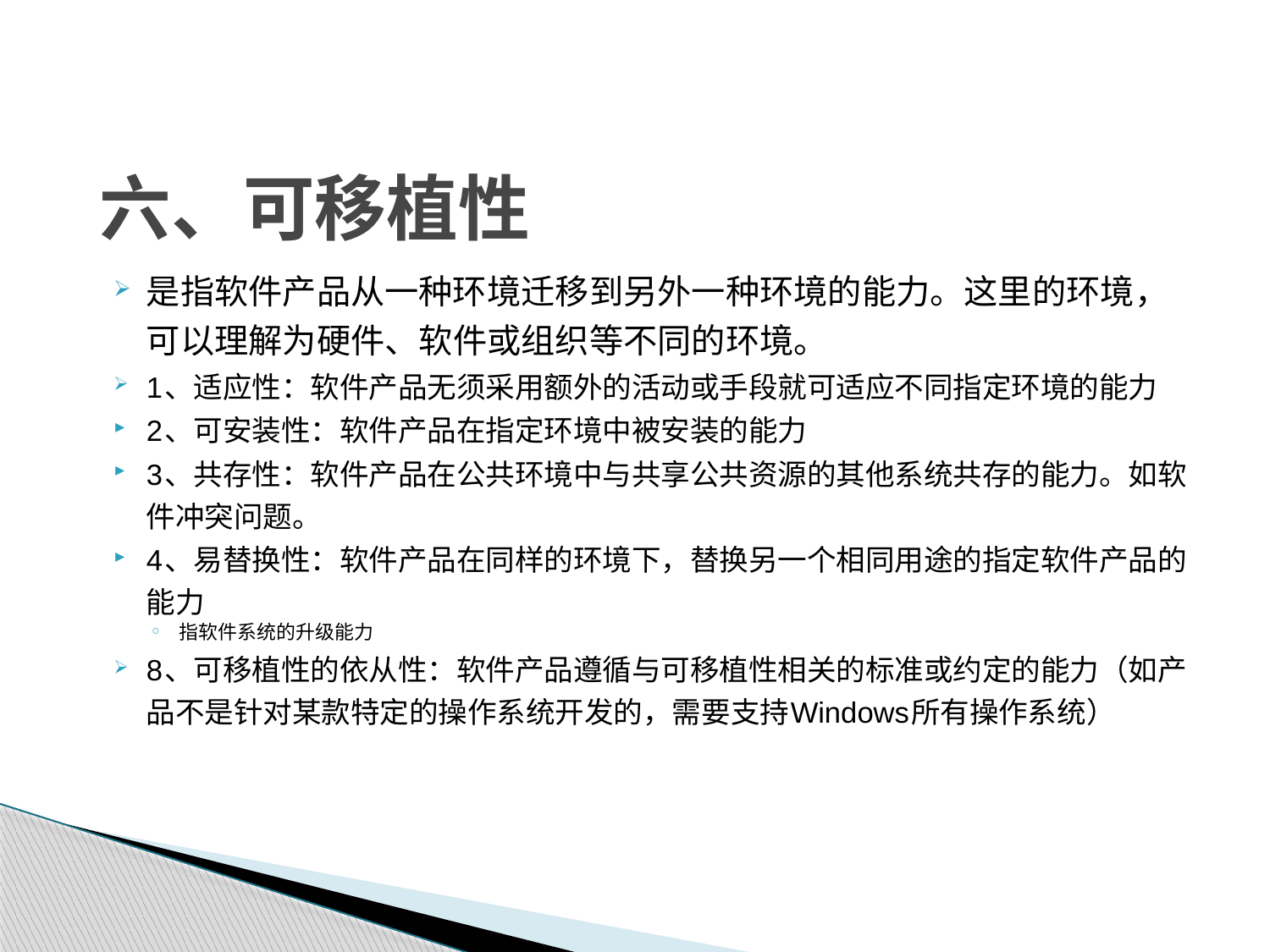

# 六、可移植性
是指软件产品从一种环境迁移到另外一种环境的能力。这里的环境，可以理解为硬件、软件或组织等不同的环境。
1、适应性：软件产品无须采用额外的活动或手段就可适应不同指定环境的能力
2、可安装性：软件产品在指定环境中被安装的能力
3、共存性：软件产品在公共环境中与共享公共资源的其他系统共存的能力。如软件冲突问题。
4、易替换性：软件产品在同样的环境下，替换另一个相同用途的指定软件产品的能力
指软件系统的升级能力
8、可移植性的依从性：软件产品遵循与可移植性相关的标准或约定的能力（如产品不是针对某款特定的操作系统开发的，需要支持Windows所有操作系统）